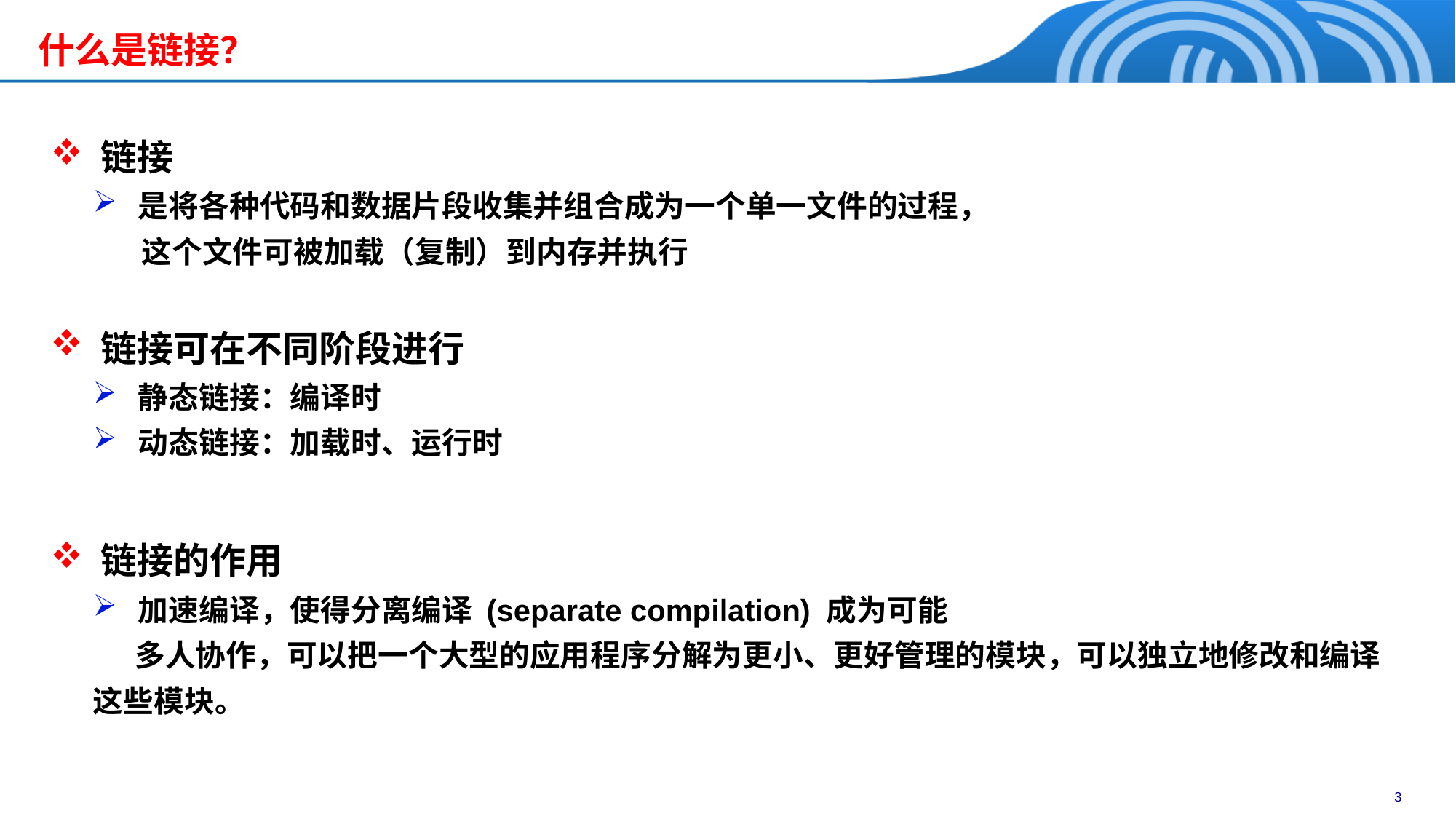

什么是链接？
 链接
  是将各种代码和数据片段收集并组合成为一个单一文件的过程，
 这个文件可被加载（复制）到内存并执行

 链接可在不同阶段进行
  静态链接：编译时
  动态链接：加载时、运行时

 链接的作用
  加速编译，使得分离编译 (separate compilation) 成为可能
     多人协作，可以把一个大型的应用程序分解为更小、更好管理的模块，可以独立地修改和编译这些模块。